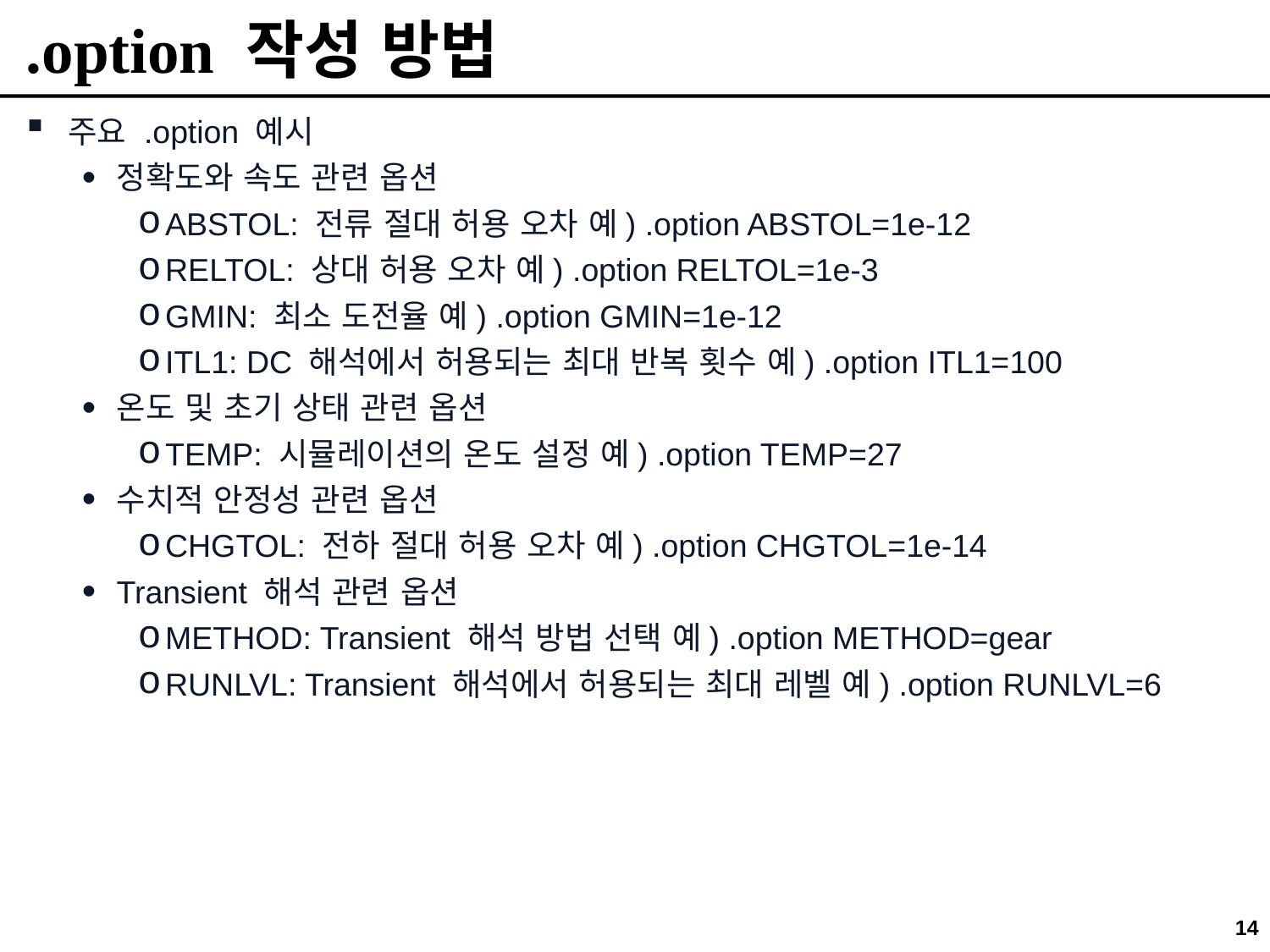

# .option 작성 방법
주요 .option 예시
정확도와 속도 관련 옵션
ABSTOL: 전류 절대 허용 오차 예) .option ABSTOL=1e-12
RELTOL: 상대 허용 오차 예) .option RELTOL=1e-3
GMIN: 최소 도전율 예) .option GMIN=1e-12
ITL1: DC 해석에서 허용되는 최대 반복 횟수 예) .option ITL1=100
온도 및 초기 상태 관련 옵션
TEMP: 시뮬레이션의 온도 설정 예) .option TEMP=27
수치적 안정성 관련 옵션
CHGTOL: 전하 절대 허용 오차 예) .option CHGTOL=1e-14
Transient 해석 관련 옵션
METHOD: Transient 해석 방법 선택 예) .option METHOD=gear
RUNLVL: Transient 해석에서 허용되는 최대 레벨 예) .option RUNLVL=6